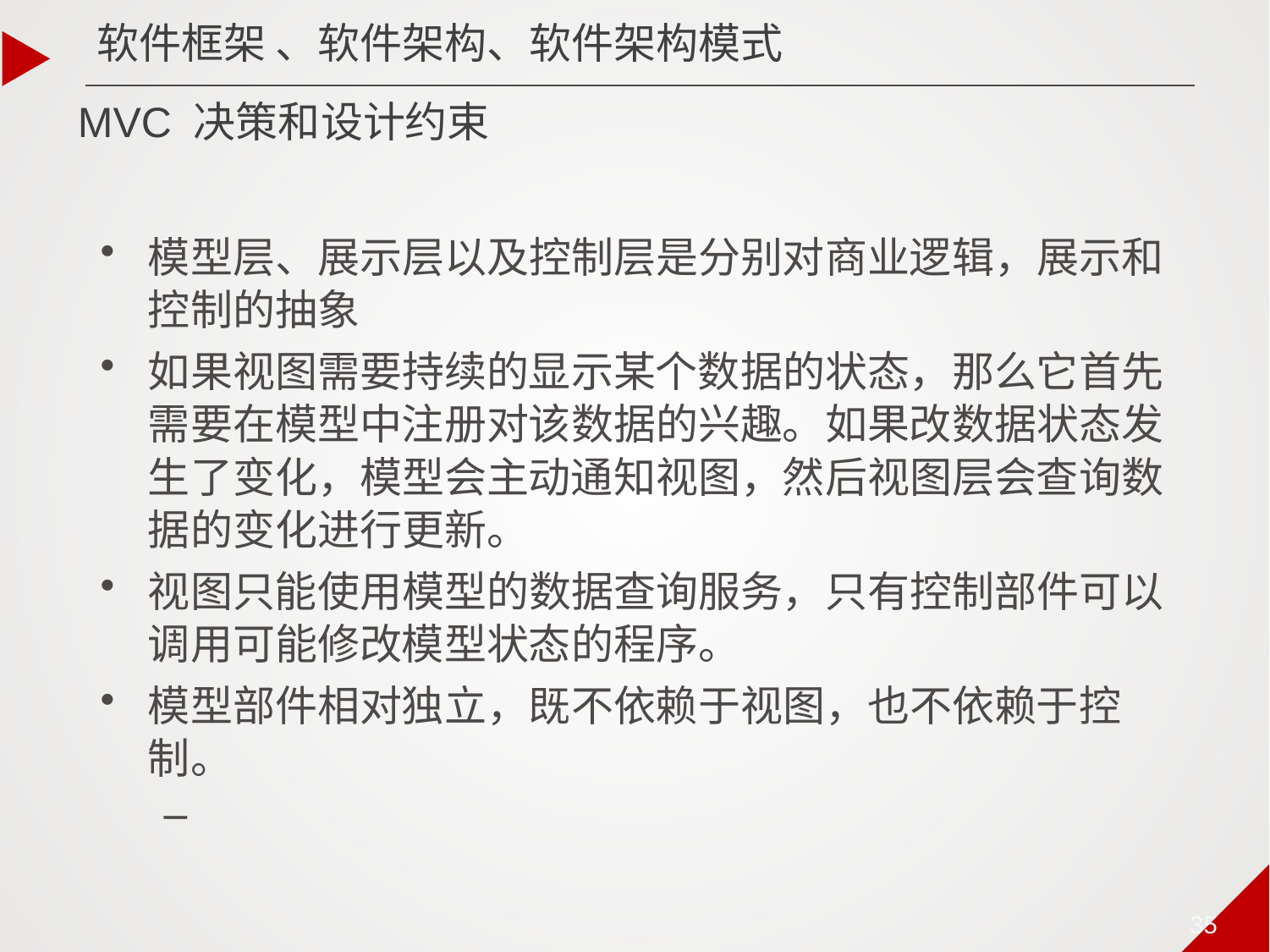

软件框架 、软件架构、软件架构模式

# MVC 决策和设计约束
模型层、展示层以及控制层是分别对商业逻辑，展示和控制的抽象
如果视图需要持续的显示某个数据的状态，那么它首先需要在模型中注册对该数据的兴趣。如果改数据状态发生了变化，模型会主动通知视图，然后视图层会查询数据的变化进行更新。
视图只能使用模型的数据查询服务，只有控制部件可以调用可能修改模型状态的程序。
模型部件相对独立，既不依赖于视图，也不依赖于控制。